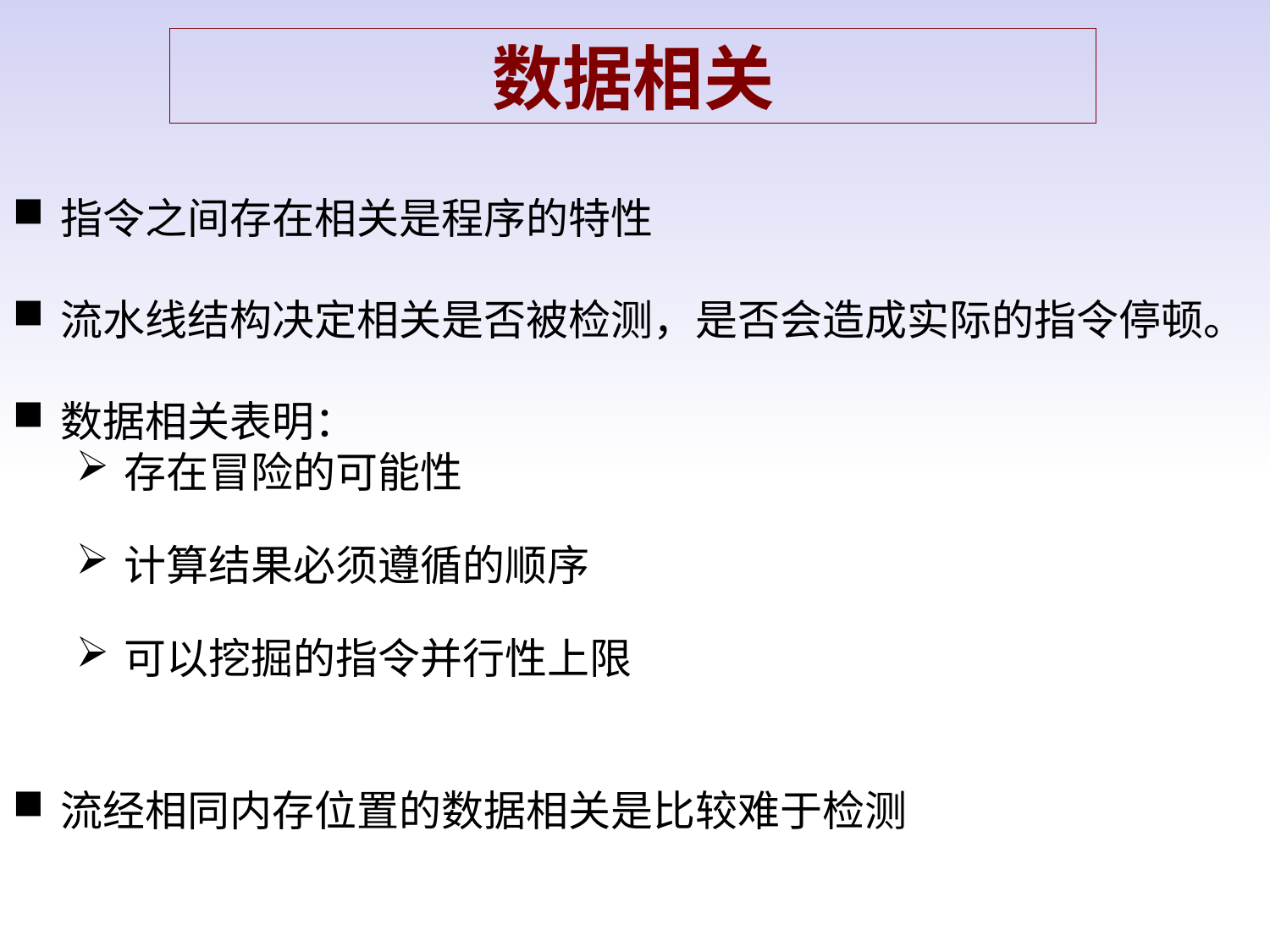

数据相关
指令之间存在相关是程序的特性

流水线结构决定相关是否被检测，是否会造成实际的指令停顿。

数据相关表明：
存在冒险的可能性

计算结果必须遵循的顺序

可以挖掘的指令并行性上限

流经相同内存位置的数据相关是比较难于检测